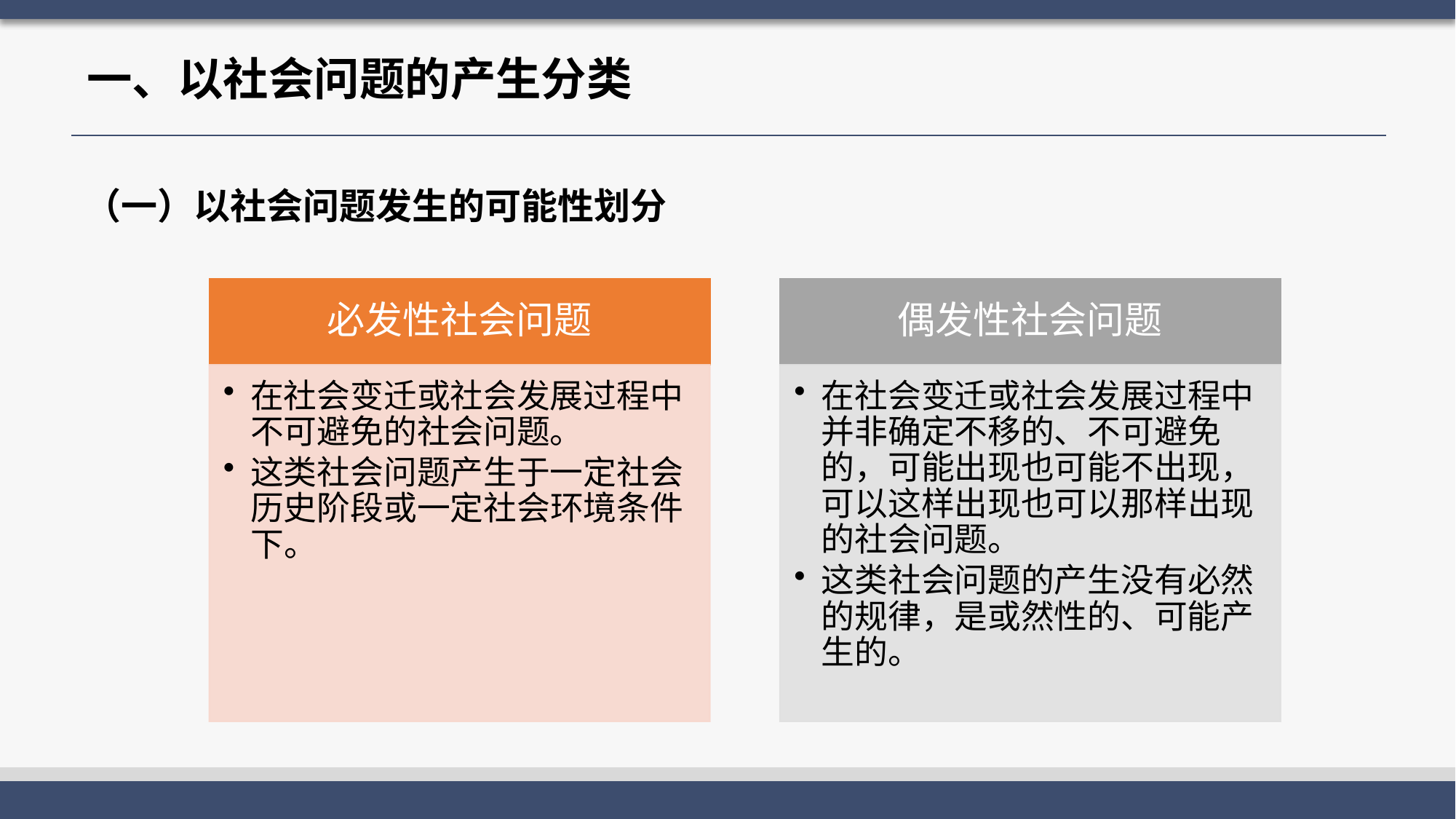

# 一、以社会问题的产生分类

（一）以社会问题发生的可能性划分

必发性社会问题
在社会变迁或社会发展过程中不可避免的社会问题。
这类社会问题产生于一定社会历史阶段或一定社会环境条件下。
偶发性社会问题
在社会变迁或社会发展过程中并非确定不移的、不可避免的，可能出现也可能不出现，可以这样出现也可以那样出现的社会问题。
这类社会问题的产生没有必然的规律，是或然性的、可能产生的。